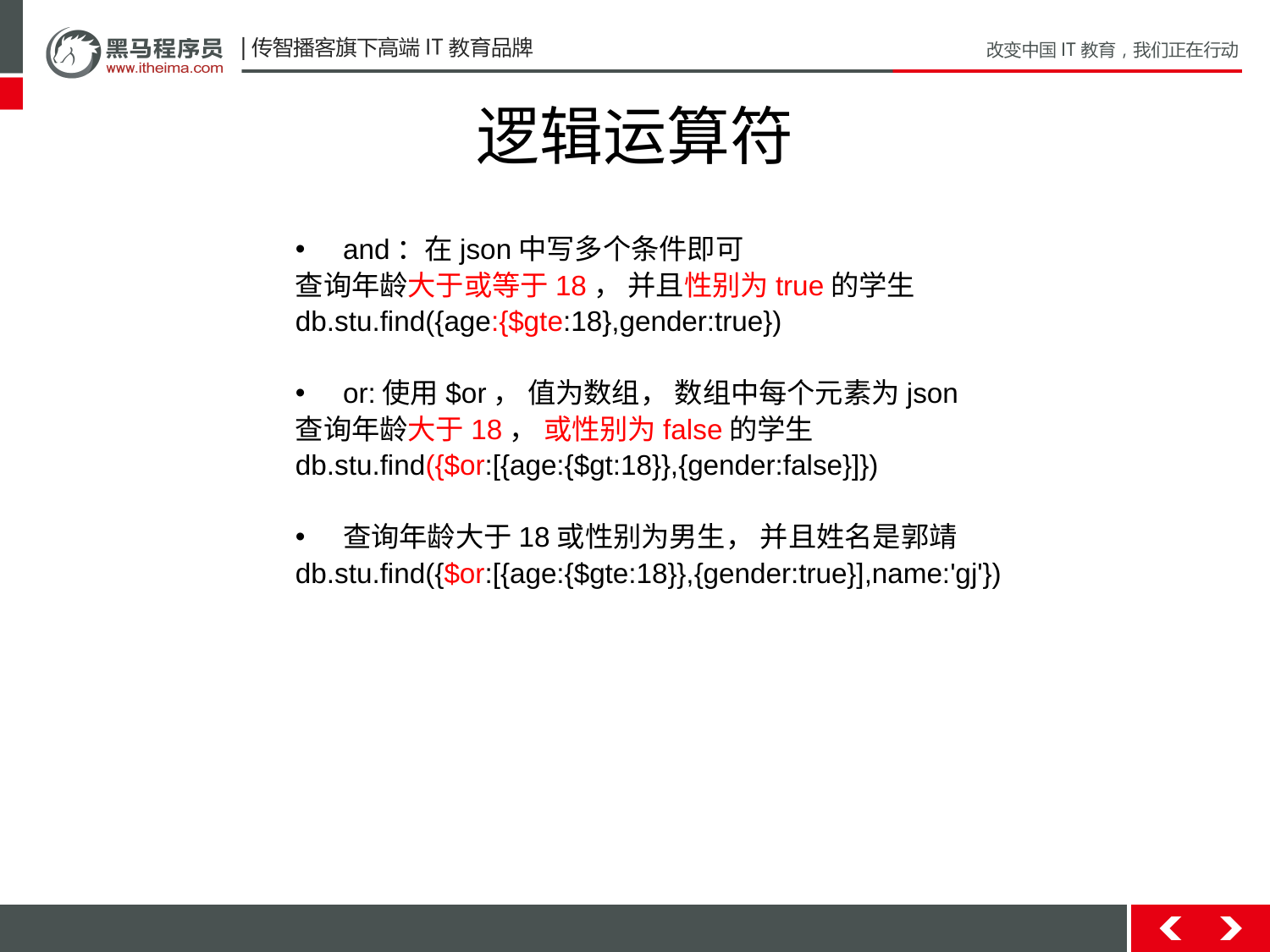

# 逻辑运算符
and：在json中写多个条件即可
查询年龄⼤于或等于18， 并且性别为true的学⽣
db.stu.find({age:{$gte:18},gender:true})

or:使⽤$or， 值为数组， 数组中每个元素为json
查询年龄⼤于18， 或性别为false的学⽣
db.stu.find({$or:[{age:{$gt:18}},{gender:false}]})

查询年龄⼤于18或性别为男⽣， 并且姓名是郭靖
db.stu.find({$or:[{age:{$gte:18}},{gender:true}],name:'gj'})